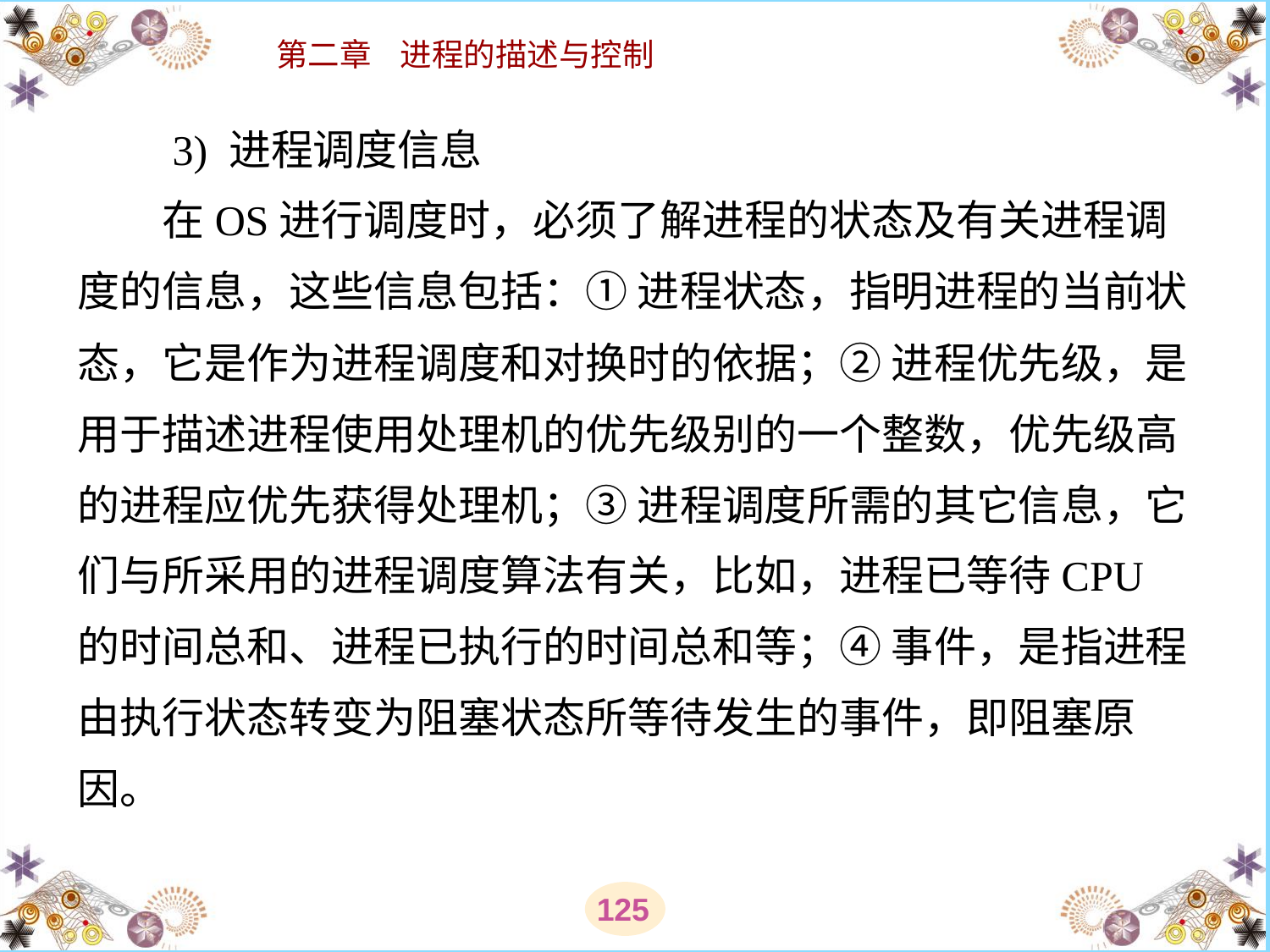

# 3) 进程调度信息 　　在OS进行调度时，必须了解进程的状态及有关进程调度的信息，这些信息包括：① 进程状态，指明进程的当前状态，它是作为进程调度和对换时的依据；② 进程优先级，是用于描述进程使用处理机的优先级别的一个整数，优先级高的进程应优先获得处理机；③ 进程调度所需的其它信息，它们与所采用的进程调度算法有关，比如，进程已等待CPU的时间总和、进程已执行的时间总和等；④ 事件，是指进程由执行状态转变为阻塞状态所等待发生的事件，即阻塞原因。